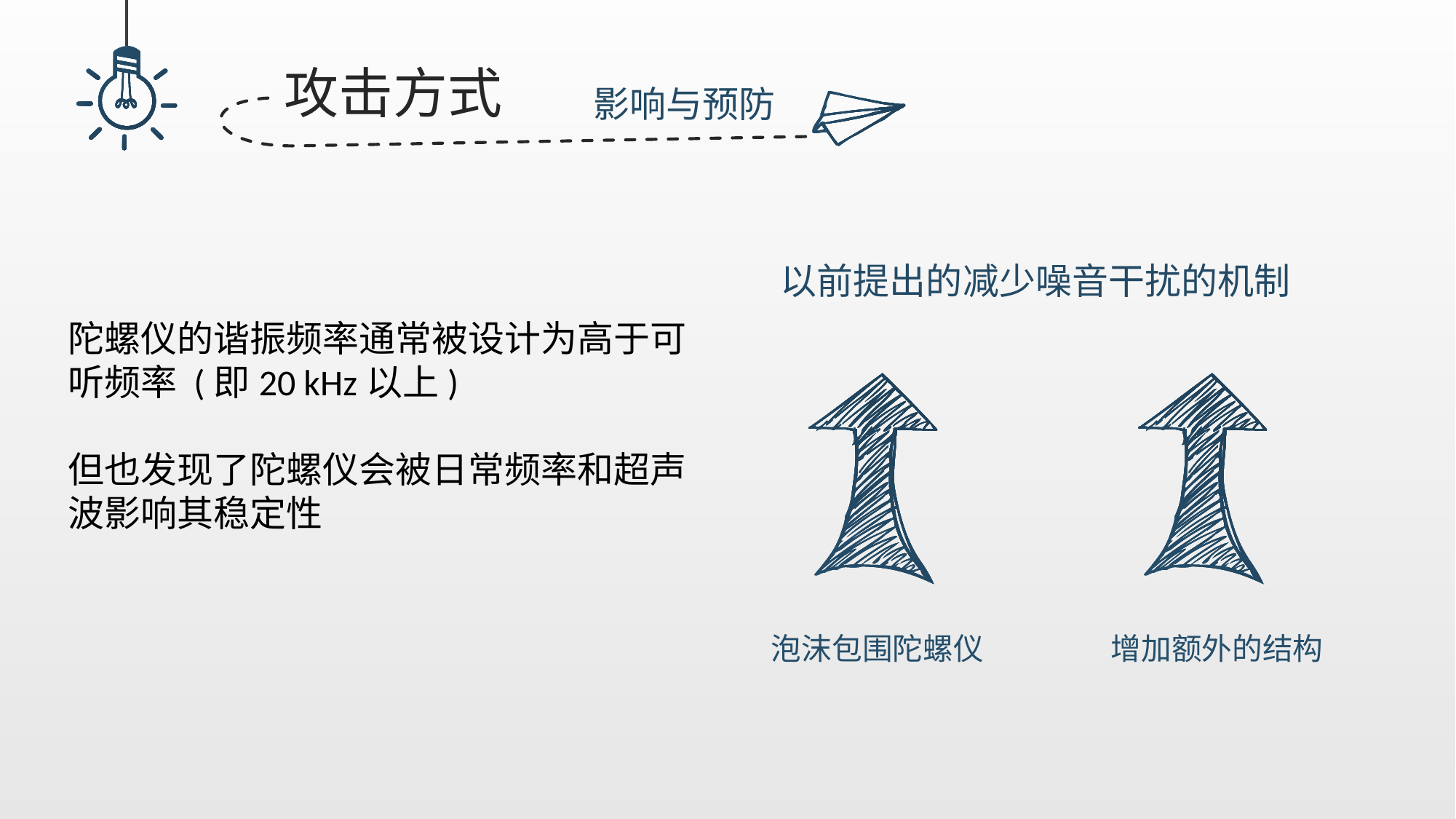

攻击方式
影响与预防

以前提出的减少噪音干扰的机制
陀螺仪的谐振频率通常被设计为高于可听频率 (即20 kHz以上)

但也发现了陀螺仪会被日常频率和超声波影响其稳定性

泡沫包围陀螺仪
增加额外的结构